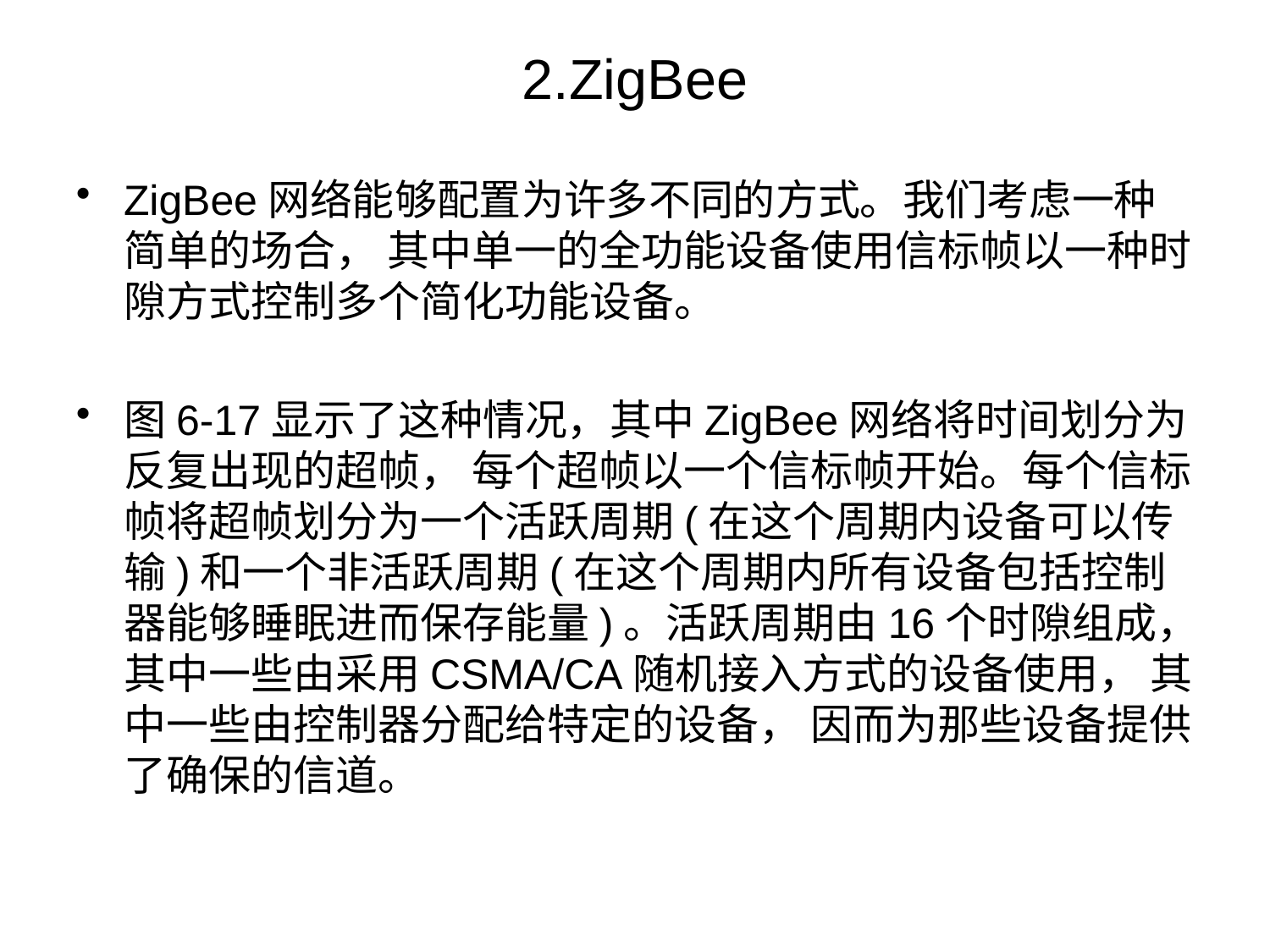

# 2.ZigBee
ZigBee网络能够配置为许多不同的方式。我们考虑一种简单的场合， 其中单一的全功能设备使用信标帧以一种时隙方式控制多个简化功能设备。

图6-17显示了这种情况，其中ZigBee网络将时间划分为反复出现的超帧， 每个超帧以一个信标帧开始。每个信标帧将超帧划分为一个活跃周期(在这个周期内设备可以传输)和一个非活跃周期(在这个周期内所有设备包括控制器能够睡眠进而保存能量)。活跃周期由16个时隙组成，其中一些由采用CSMA/CA随机接入方式的设备使用， 其中一些由控制器分配给特定的设备， 因而为那些设备提供了确保的信道。